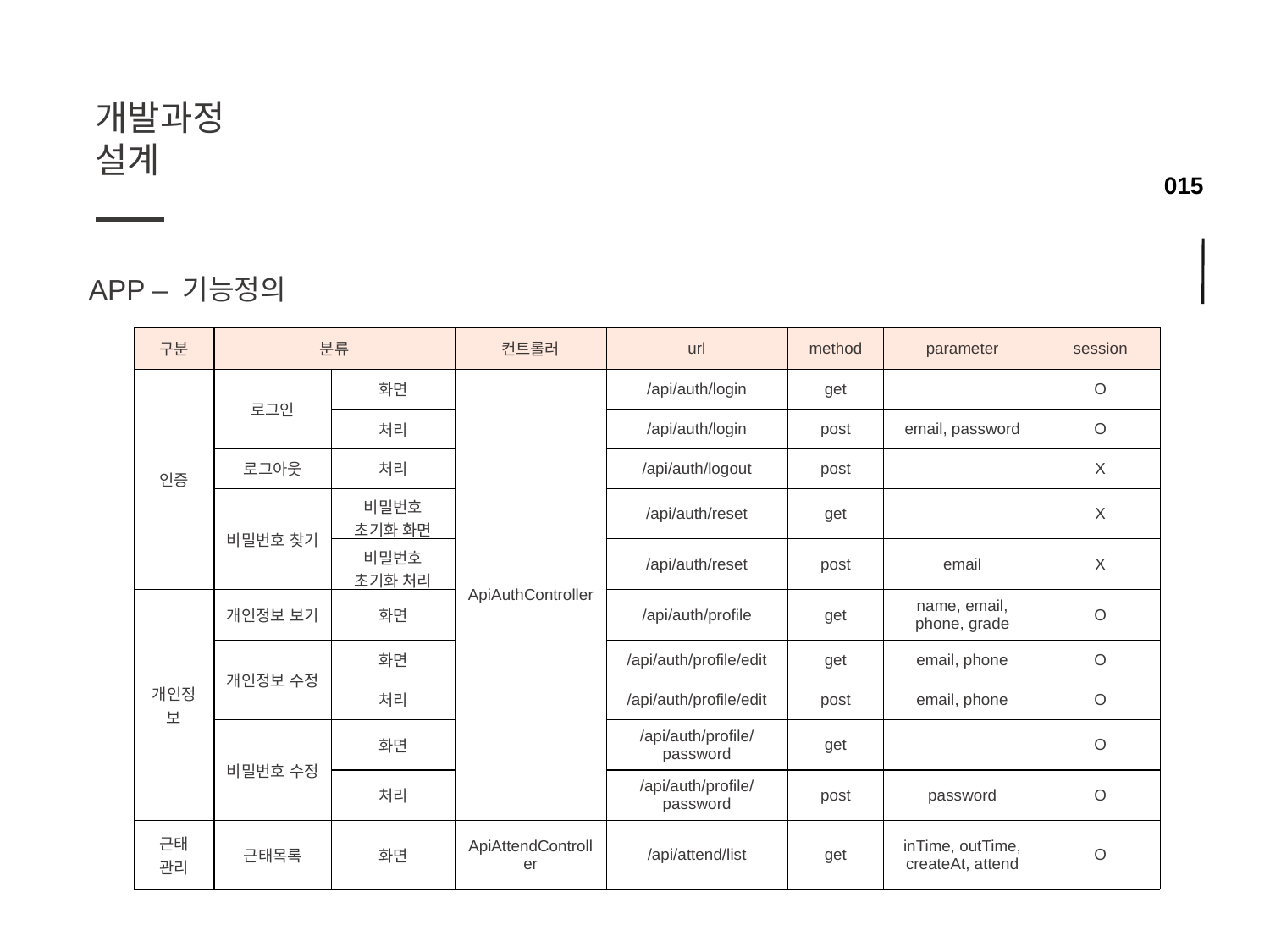

개발과정
설계
APP – 기능정의
| 구분 | 분류 |  | 컨트롤러 | url | method | parameter | session |
| --- | --- | --- | --- | --- | --- | --- | --- |
| 인증 | 로그인 | 화면 | ApiAuthController | /api/auth/login | get |  | O |
|  |  | 처리 |  | /api/auth/login | post | email, password | O |
|  | 로그아웃 | 처리 |  | /api/auth/logout | post |  | X |
|  | 비밀번호 찾기 | 비밀번호 초기화 화면 |  | /api/auth/reset | get |  | X |
|  |  | 비밀번호 초기화 처리 |  | /api/auth/reset | post | email | X |
| 개인정보 | 개인정보 보기 | 화면 |  | /api/auth/profile | get | name, email, phone, grade | O |
|  | 개인정보 수정 | 화면 |  | /api/auth/profile/edit | get | email, phone | O |
|  |  | 처리 |  | /api/auth/profile/edit | post | email, phone | O |
|  | 비밀번호 수정 | 화면 |  | /api/auth/profile/password | get |  | O |
|  |  | 처리 |  | /api/auth/profile/password | post | password | O |
| 근태 관리 | 근태목록 | 화면 | ApiAttendController | /api/attend/list | get | inTime, outTime, createAt, attend | O |